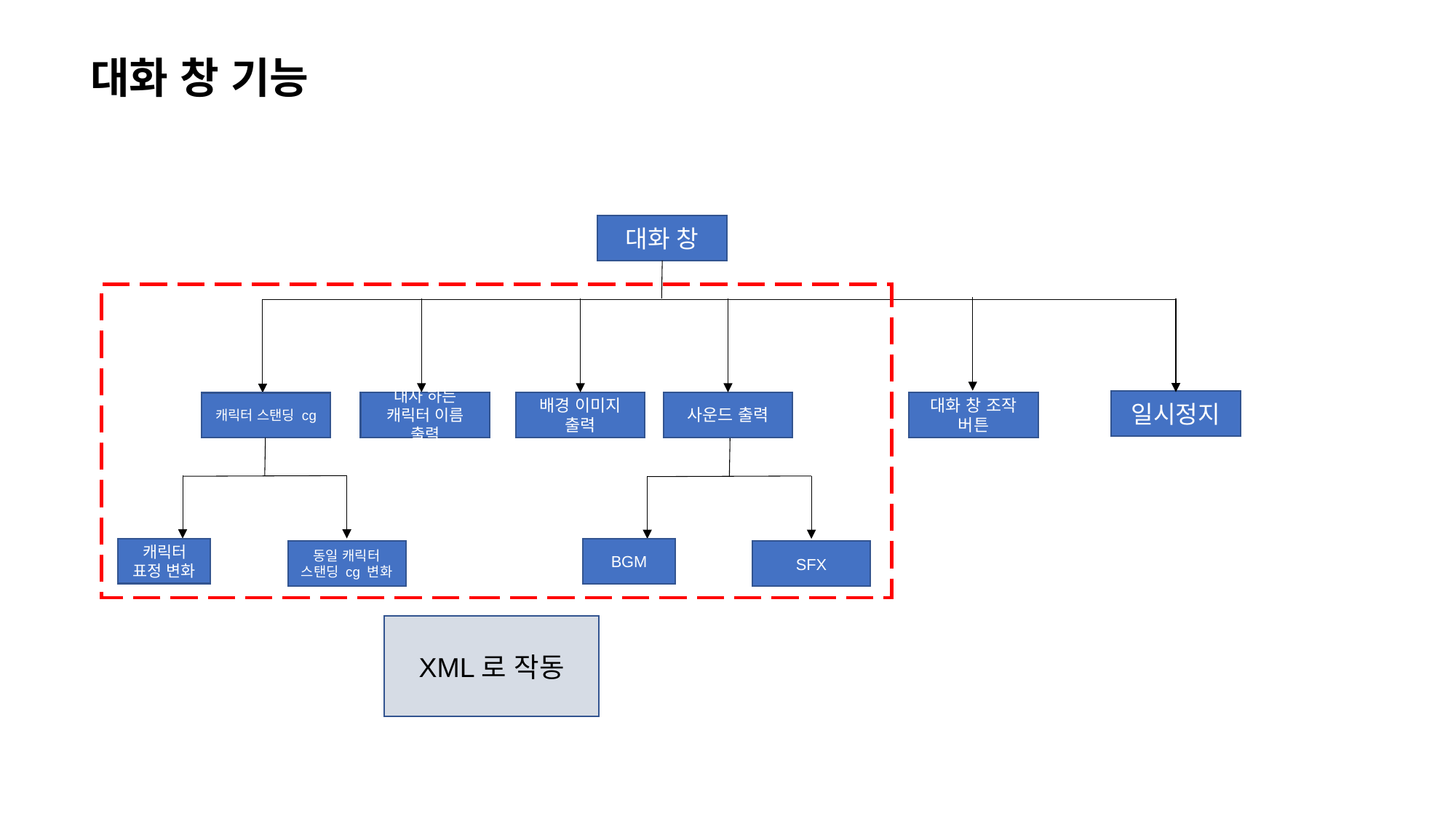

대화 창 기능
대화 창

일시정지
사운드 출력
대화 창 조작 버튼
대사 하는 캐릭터 이름 출력
배경 이미지 출력
캐릭터 스탠딩 cg
캐릭터 표정 변화
BGM
동일 캐릭터 스탠딩 cg 변화
SFX
XML로 작동